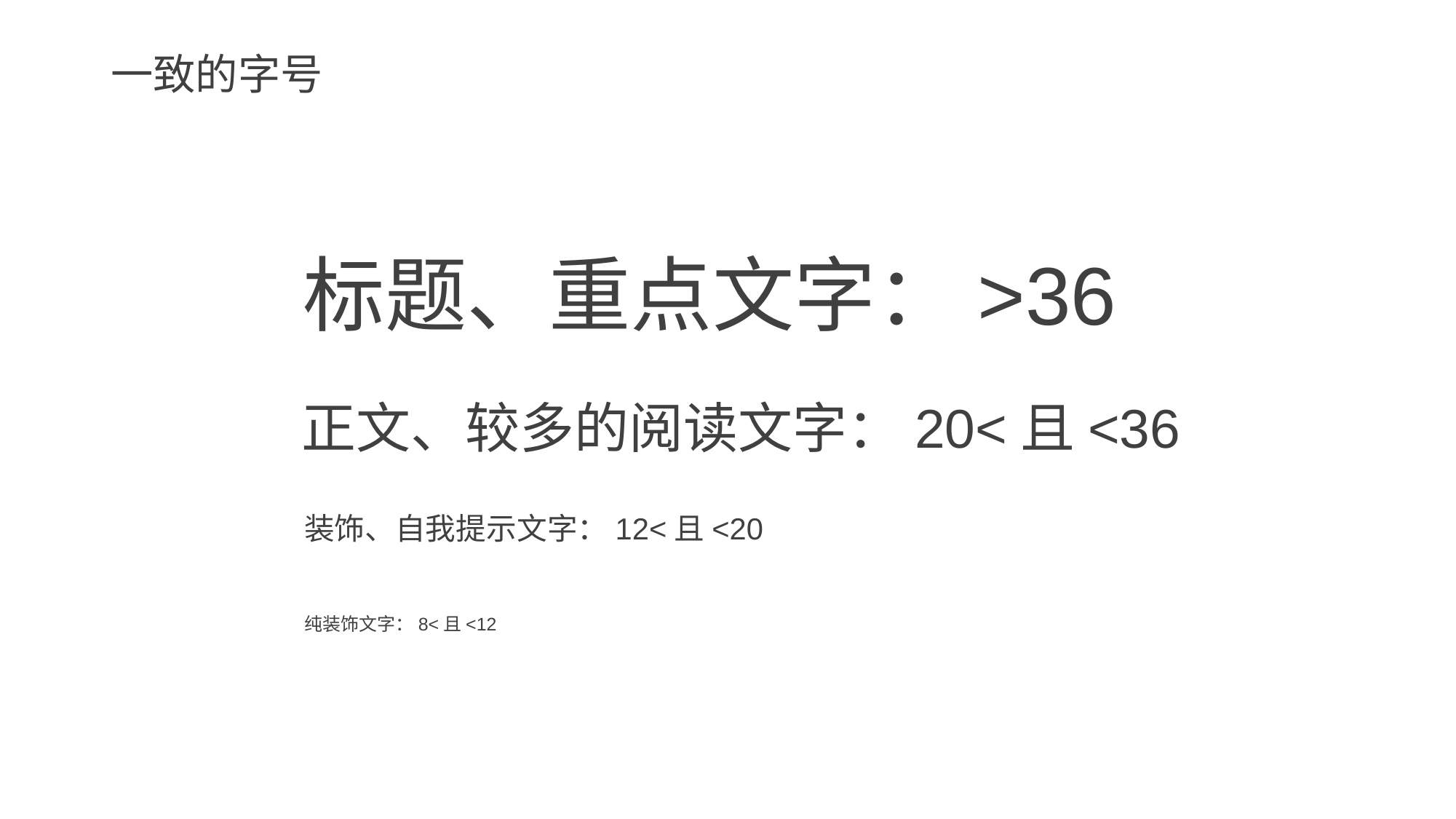

# 一致的字号
标题、重点文字：>36
正文、较多的阅读文字：20<且<36
装饰、自我提示文字：12<且<20
纯装饰文字：8<且<12